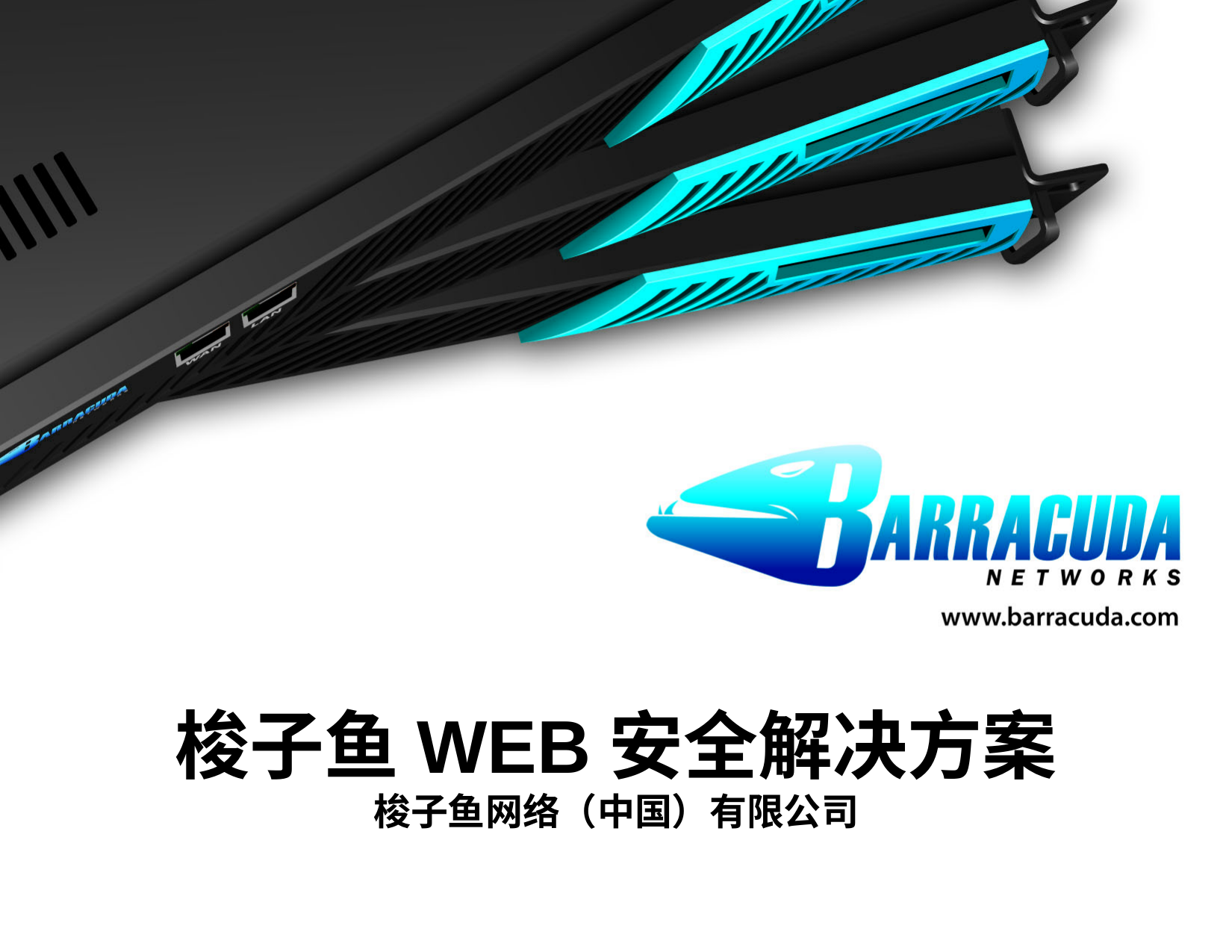

# 梭子鱼WEB安全解决方案 梭子鱼网络（中国）有限公司
Barracuda Networks Confidential
1